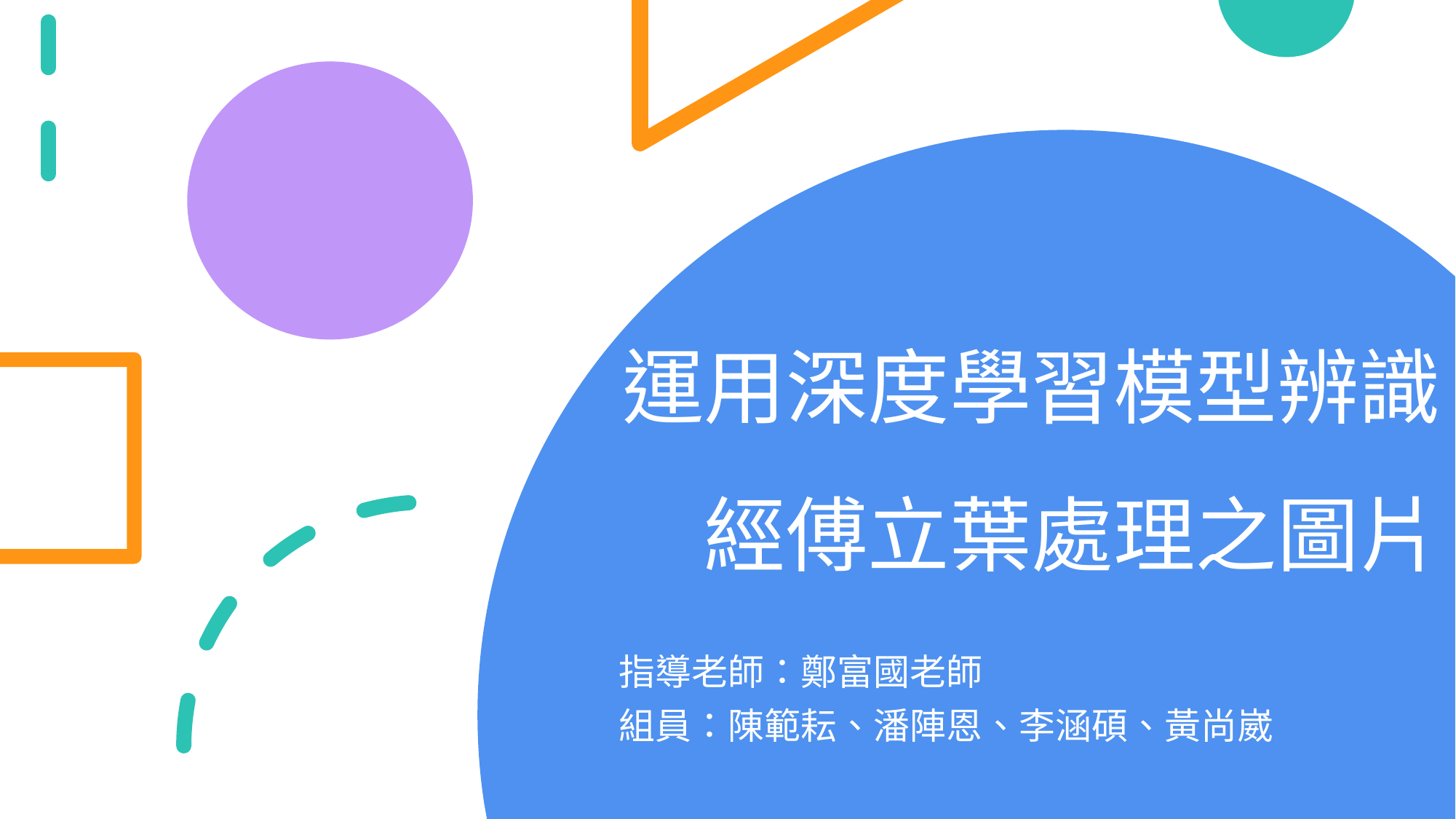

# 運用深度學習模型辨識 經傅立葉處理之圖片
指導老師：鄭富國老師
組員：陳範耘、潘陣恩、李涵碩、黃尚崴